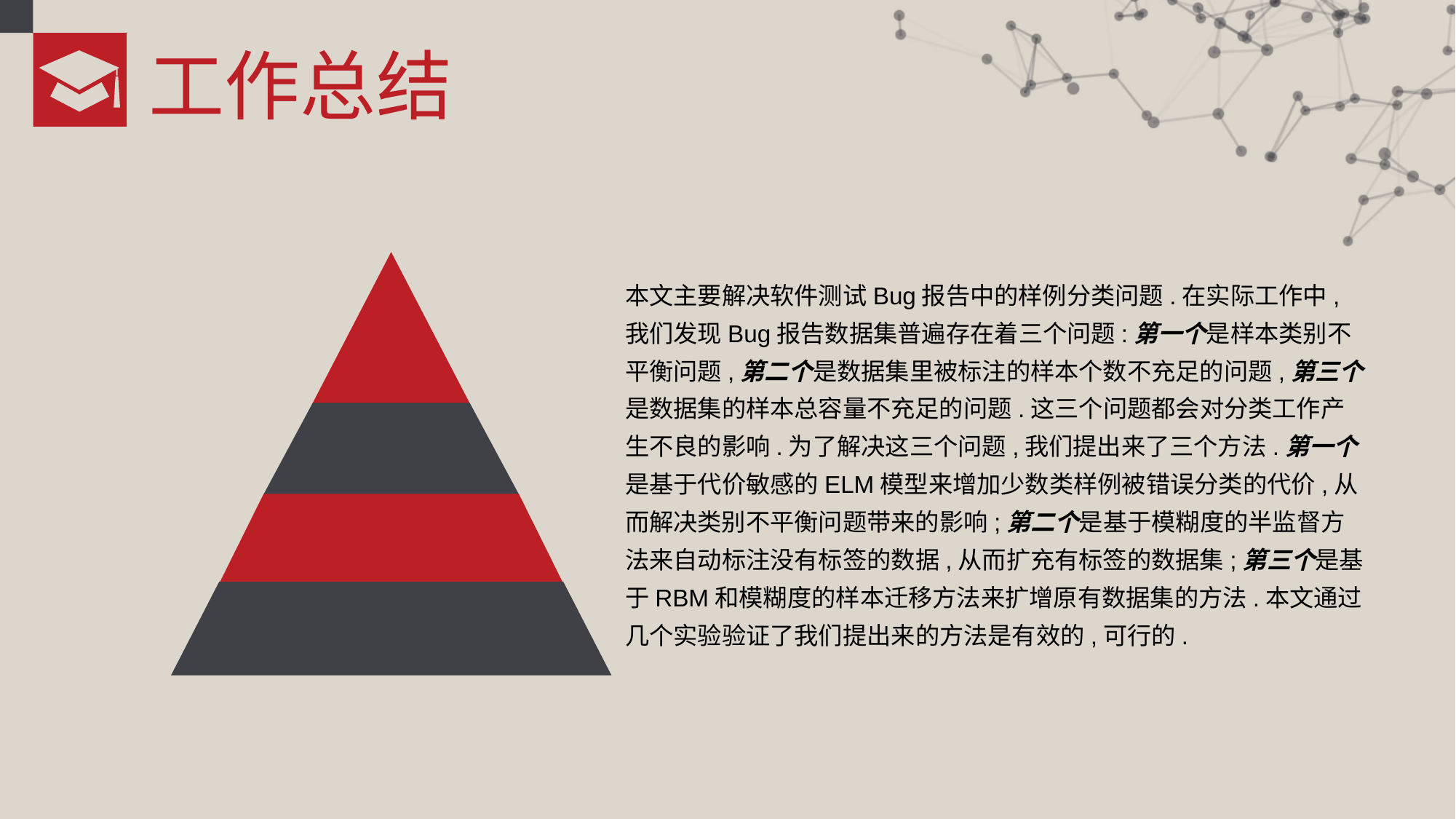

工作总结

本文主要解决软件测试Bug报告中的样例分类问题.在实际工作中,我们发现Bug报告数据集普遍存在着三个问题:第一个是样本类别不平衡问题,第二个是数据集里被标注的样本个数不充足的问题,第三个是数据集的样本总容量不充足的问题.这三个问题都会对分类工作产生不良的影响.为了解决这三个问题,我们提出来了三个方法.第一个是基于代价敏感的ELM模型来增加少数类样例被错误分类的代价,从而解决类别不平衡问题带来的影响;第二个是基于模糊度的半监督方法来自动标注没有标签的数据,从而扩充有标签的数据集;第三个是基于RBM和模糊度的样本迁移方法来扩增原有数据集的方法.本文通过几个实验验证了我们提出来的方法是有效的,可行的.